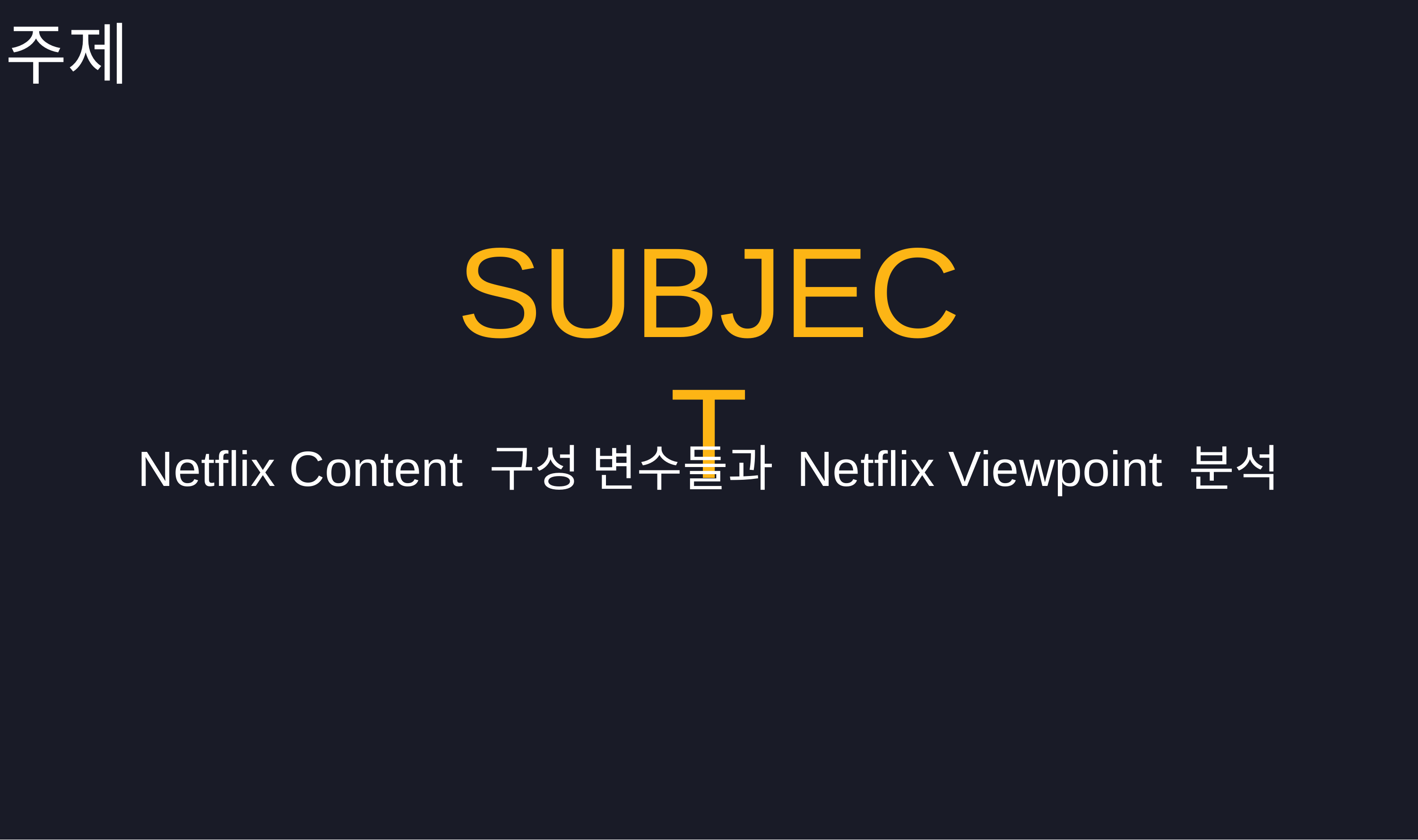

주제
SUBJECT
Netflix Content 구성 변수들과 Netflix Viewpoint 분석